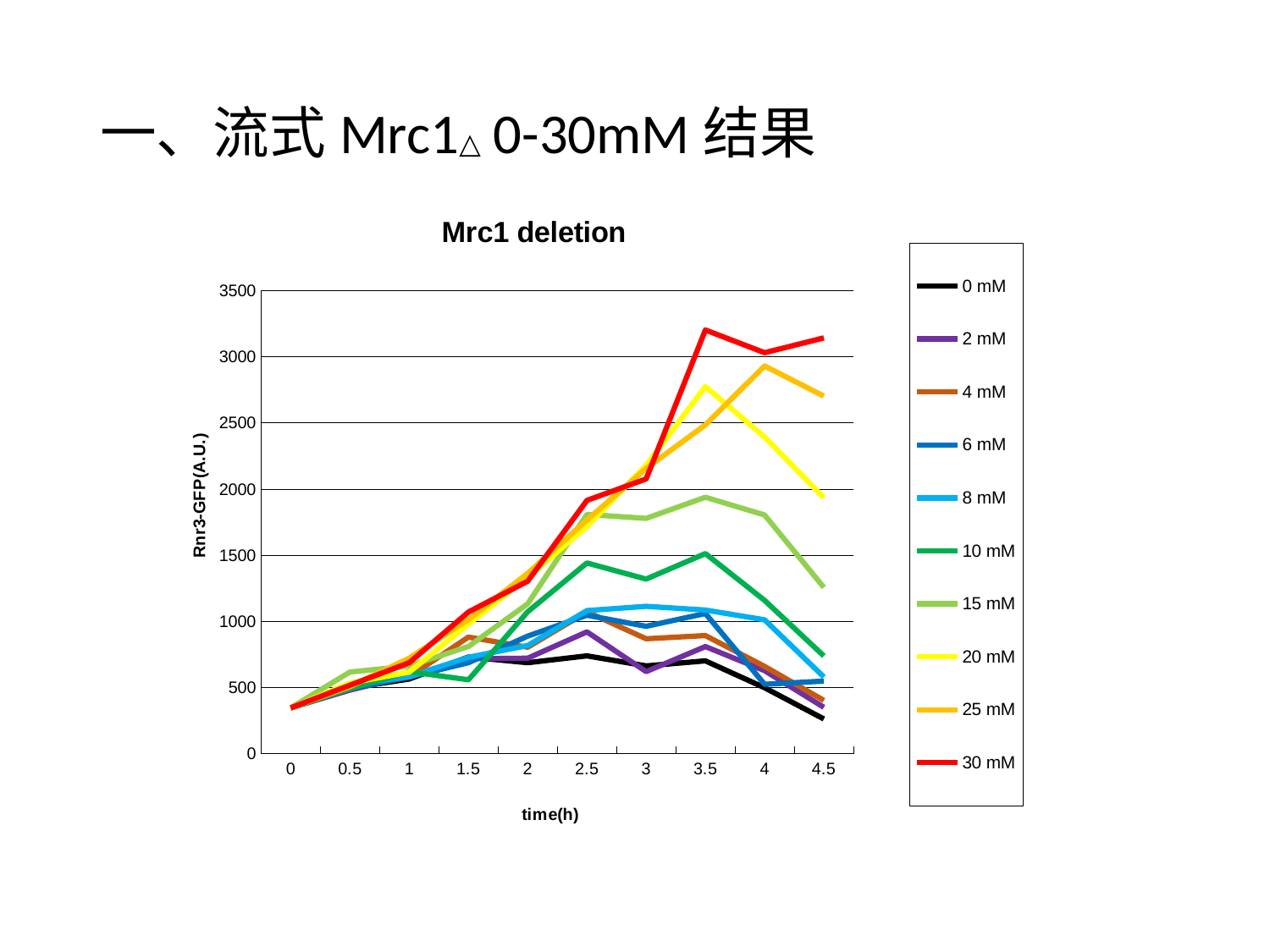

# 一、流式Mrc1△ 0-30mM结果

### Chart: Mrc1 deletion

| Category |  |  |  |  |  |  |  |  |  |  |
|---|---|---|---|---|---|---|---|---|---|---|
| 0 | 346.0 | 346.0 | 346.0 | 346.0 | 346.0 | 346.0 | 346.0 | 346.0 | 346.0 | 346.0 |
| 0.5 | 495.0 | 480.0 | 492.0 | 492.0 | 519.0 | 491.0 | 617.0 | 533.0 | 507.0 | 517.0 |
| 1 | 564.0 | 588.0 | 581.0 | 579.0 | 581.0 | 619.0 | 662.0 | 616.0 | 722.0 | 687.0 |
| 1.5 | 730.0 | 717.0 | 881.0 | 687.0 | 728.0 | 558.0 | 810.0 | 979.0 | 1013.0 | 1070.0 |
| 2 | 687.0 | 721.0 | 804.0 | 888.0 | 817.0 | 1072.0 | 1132.0 | 1334.0 | 1363.0 | 1303.0 |
| 2.5 | 739.0 | 920.0 | 1071.0 | 1046.0 | 1081.0 | 1441.0 | 1808.0 | 1717.0 | 1766.0 | 1914.0 |
| 3 | 663.0 | 620.0 | 868.0 | 962.0 | 1113.0 | 1319.0 | 1778.0 | 2179.0 | 2156.0 | 2076.0 |
| 3.5 | 701.0 | 809.0 | 892.0 | 1059.0 | 1085.0 | 1512.0 | 1938.0 | 2774.0 | 2485.0 | 3202.0 |
| 4 | 498.0 | 627.0 | 659.0 | 524.0 | 1011.0 | 1158.0 | 1804.0 | 2393.0 | 2930.0 | 3030.0 |
| 4.5 | 262.0 | 350.0 | 402.0 | 548.0 | 579.0 | 738.0 | 1256.0 | 1934.0 | 2702.0 | 3142.0 |